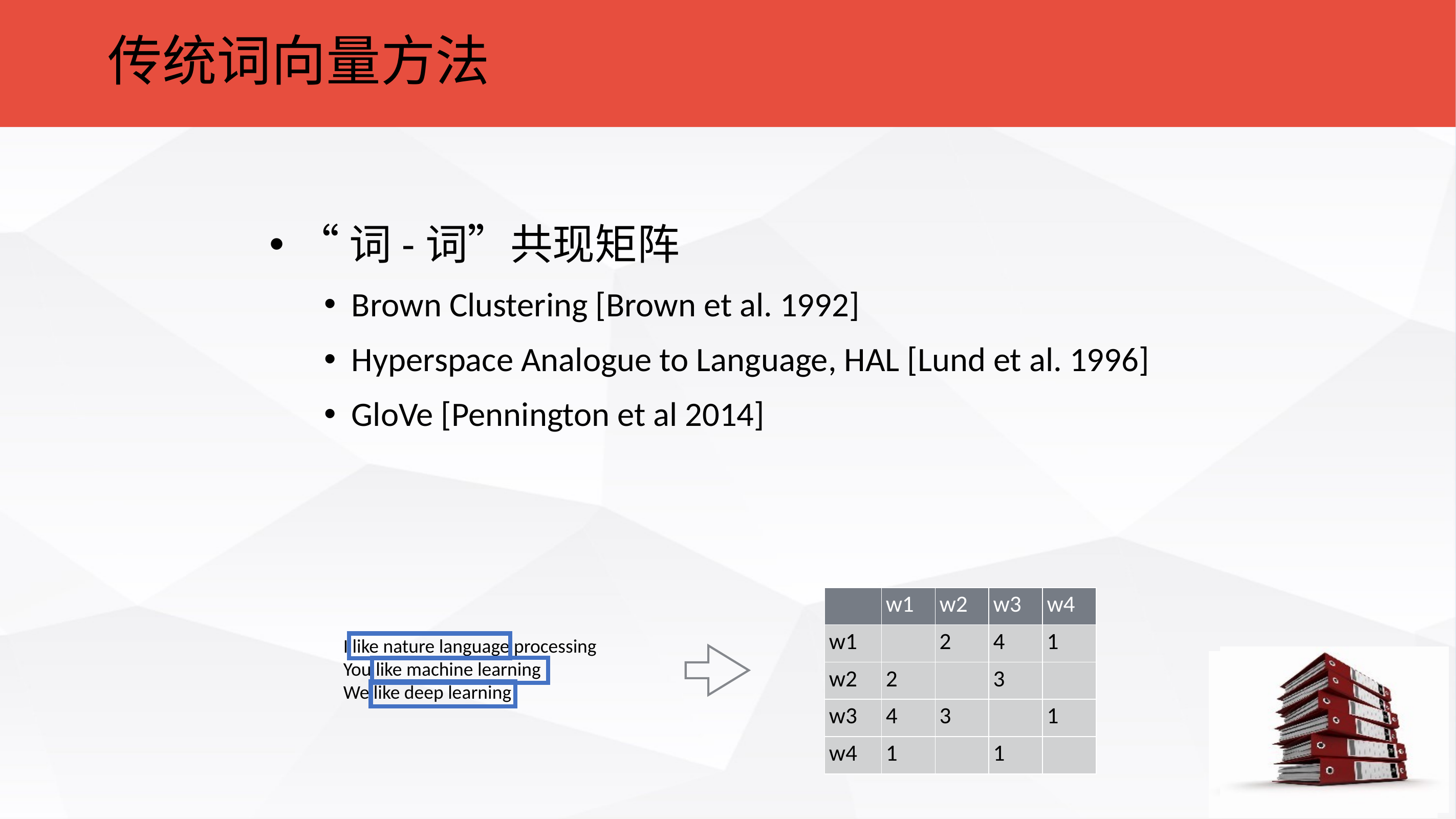

传统词向量方法
“词-词”共现矩阵
Brown Clustering [Brown et al. 1992]
Hyperspace Analogue to Language, HAL [Lund et al. 1996]
GloVe [Pennington et al 2014]
|  | w1 | w2 | w3 | w4 |
| --- | --- | --- | --- | --- |
| w1 |  | 2 | 4 | 1 |
| w2 | 2 |  | 3 |  |
| w3 | 4 | 3 |  | 1 |
| w4 | 1 |  | 1 |  |
I like nature language processing
You like machine learning
We like deep learning